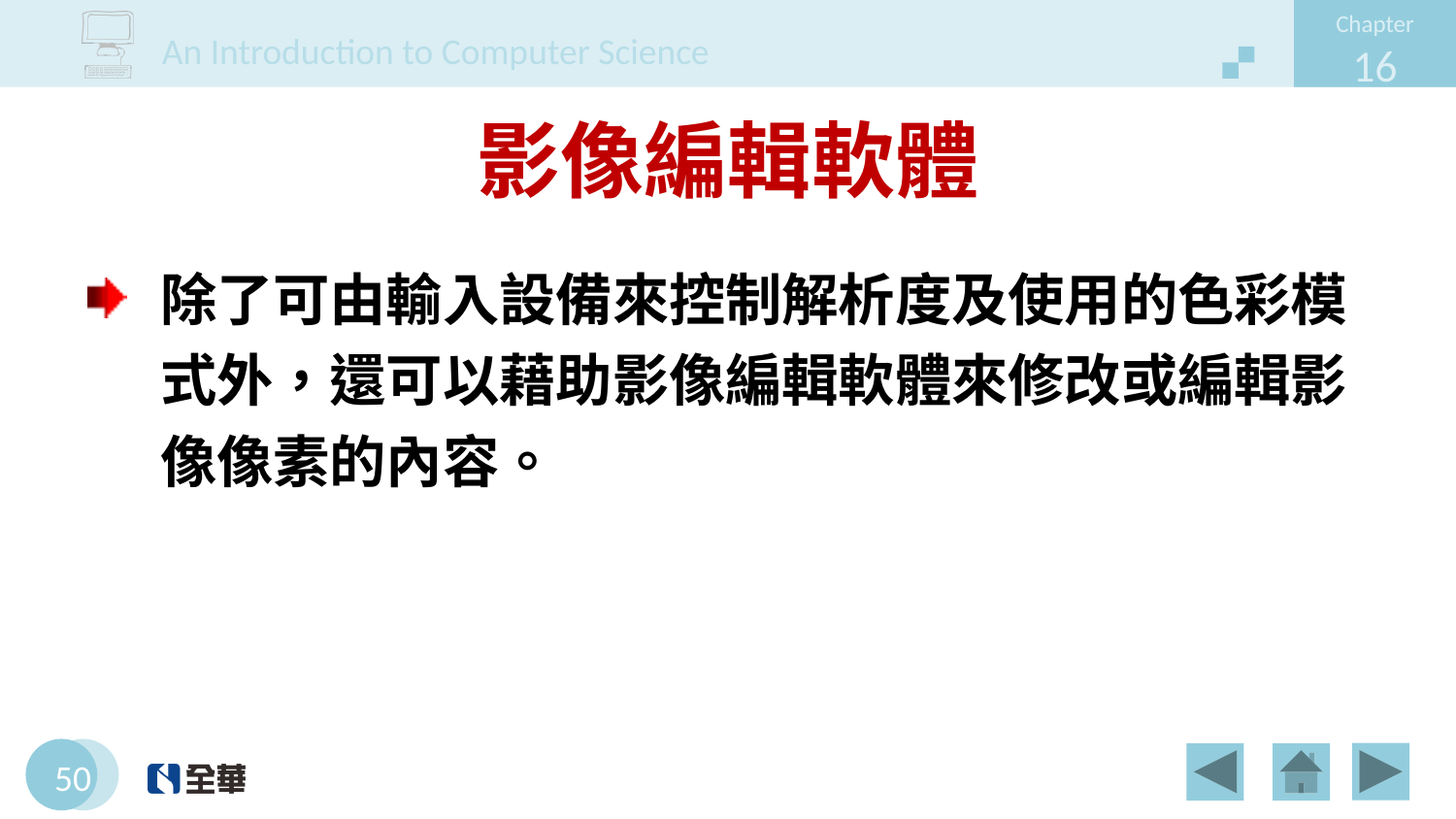

# 影像編輯軟體
除了可由輸入設備來控制解析度及使用的色彩模式外，還可以藉助影像編輯軟體來修改或編輯影像像素的內容。